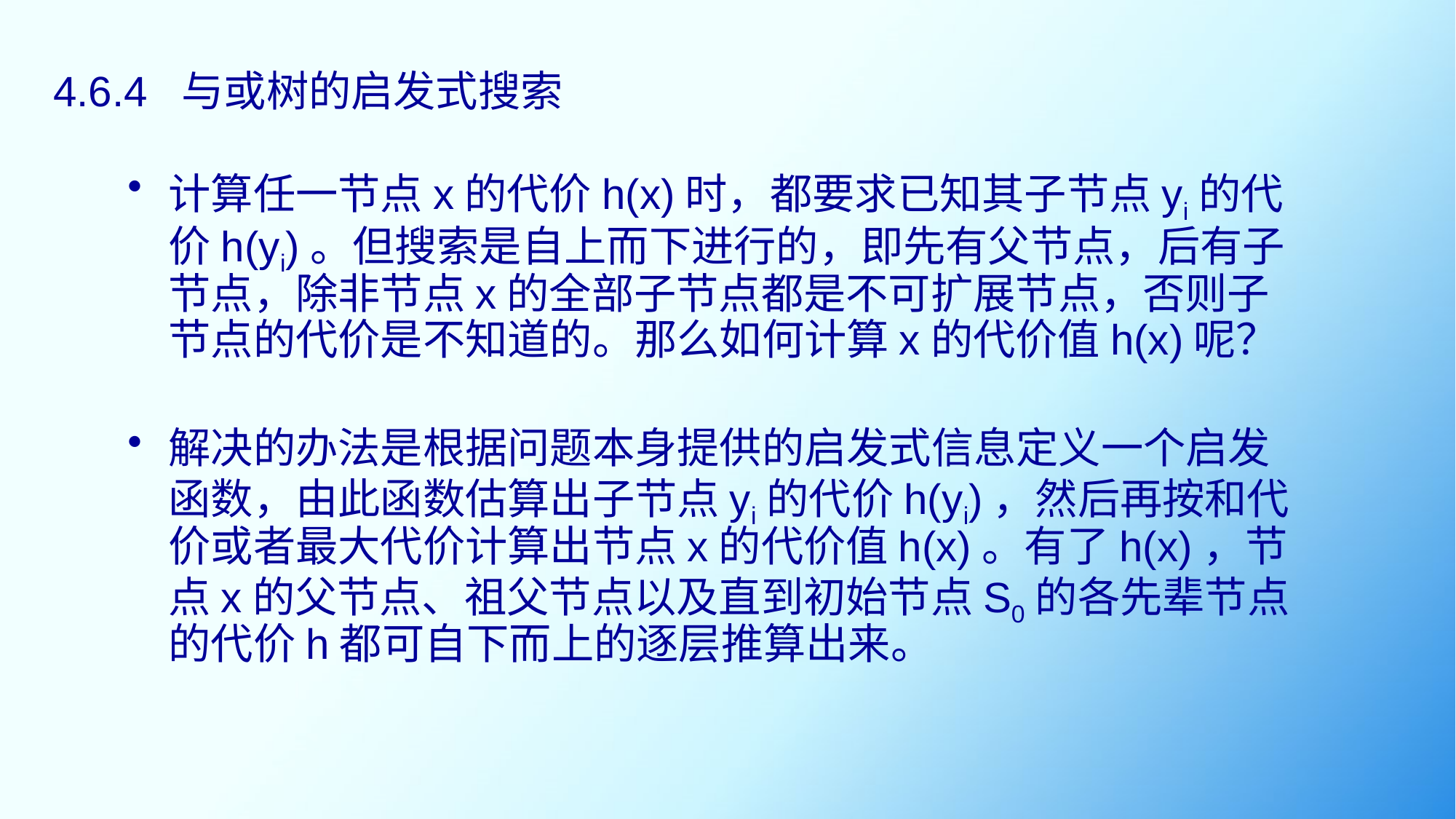

4.6.4  与或树的启发式搜索
计算任一节点x的代价h(x)时，都要求已知其子节点yi的代价h(yi)。但搜索是自上而下进行的，即先有父节点，后有子节点，除非节点x的全部子节点都是不可扩展节点，否则子节点的代价是不知道的。那么如何计算x的代价值h(x)呢？

解决的办法是根据问题本身提供的启发式信息定义一个启发函数，由此函数估算出子节点yi的代价h(yi)，然后再按和代价或者最大代价计算出节点x的代价值h(x)。有了h(x)，节点x的父节点、祖父节点以及直到初始节点S0的各先辈节点的代价h都可自下而上的逐层推算出来。